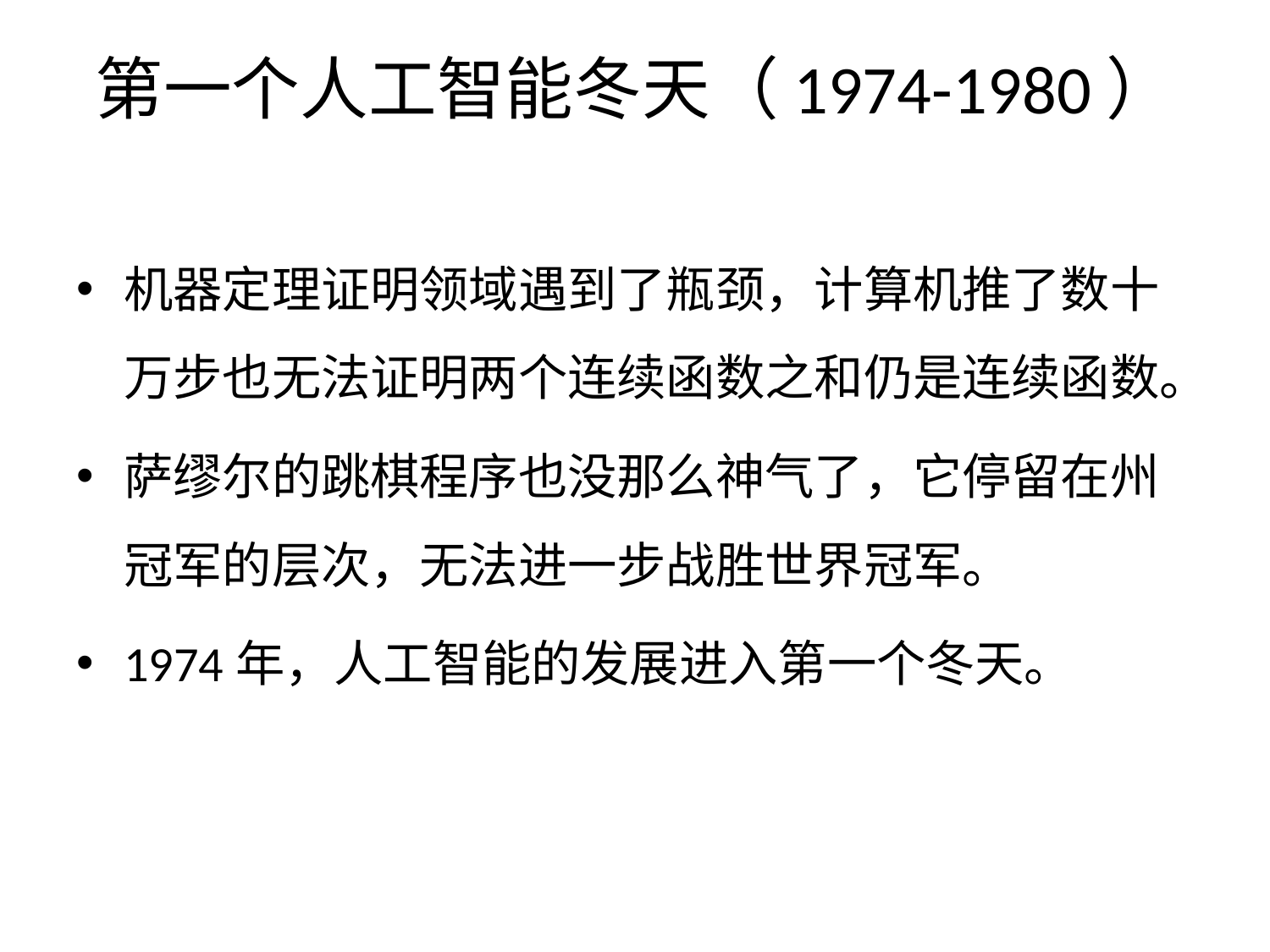

# 第一个人工智能冬天（1974-1980）
机器定理证明领域遇到了瓶颈，计算机推了数十万步也无法证明两个连续函数之和仍是连续函数。
萨缪尔的跳棋程序也没那么神气了，它停留在州冠军的层次，无法进一步战胜世界冠军。
1974年，人工智能的发展进入第一个冬天。